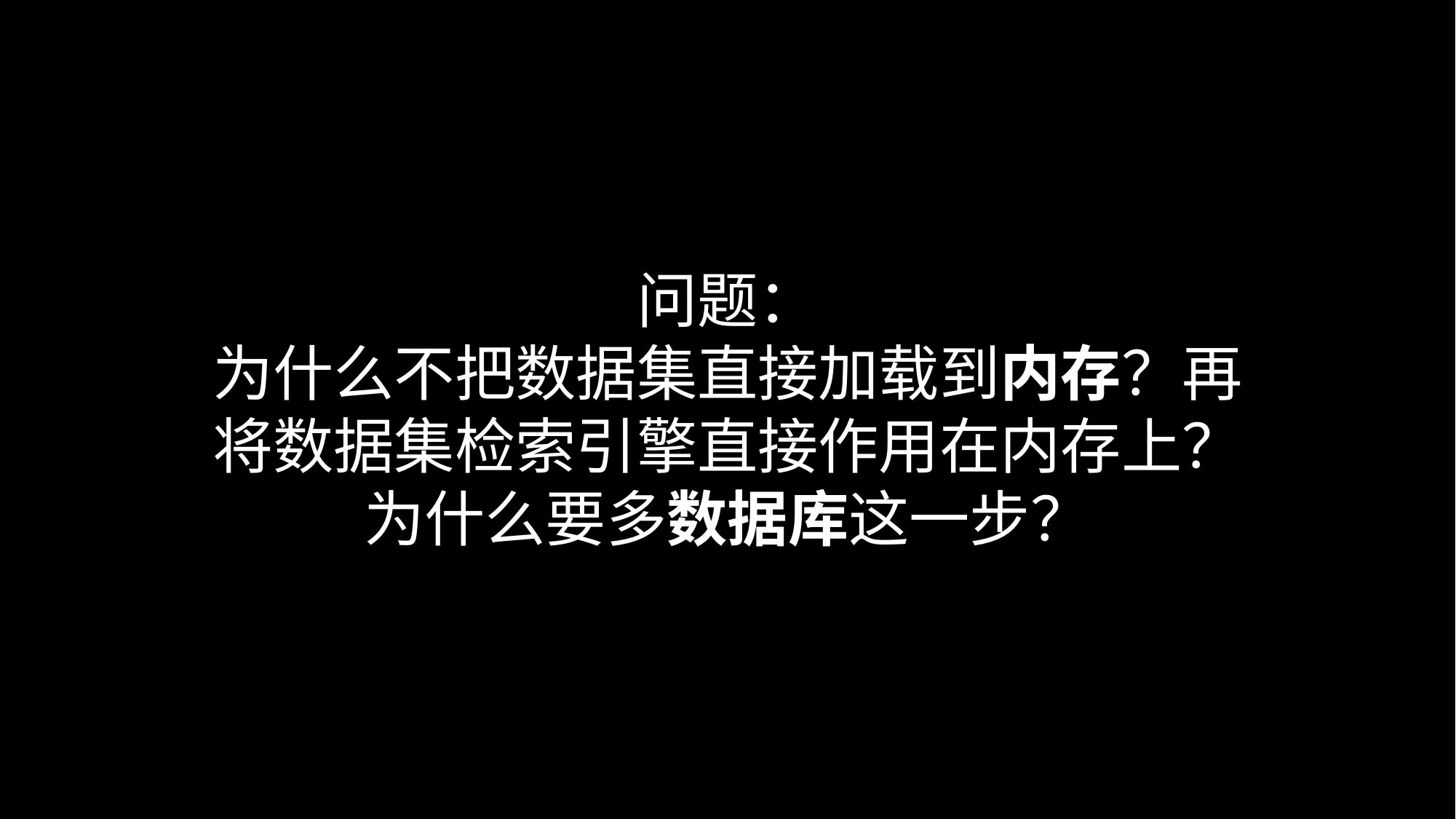

问题：
为什么不把数据集直接加载到内存？再将数据集检索引擎直接作用在内存上？为什么要多数据库这一步？